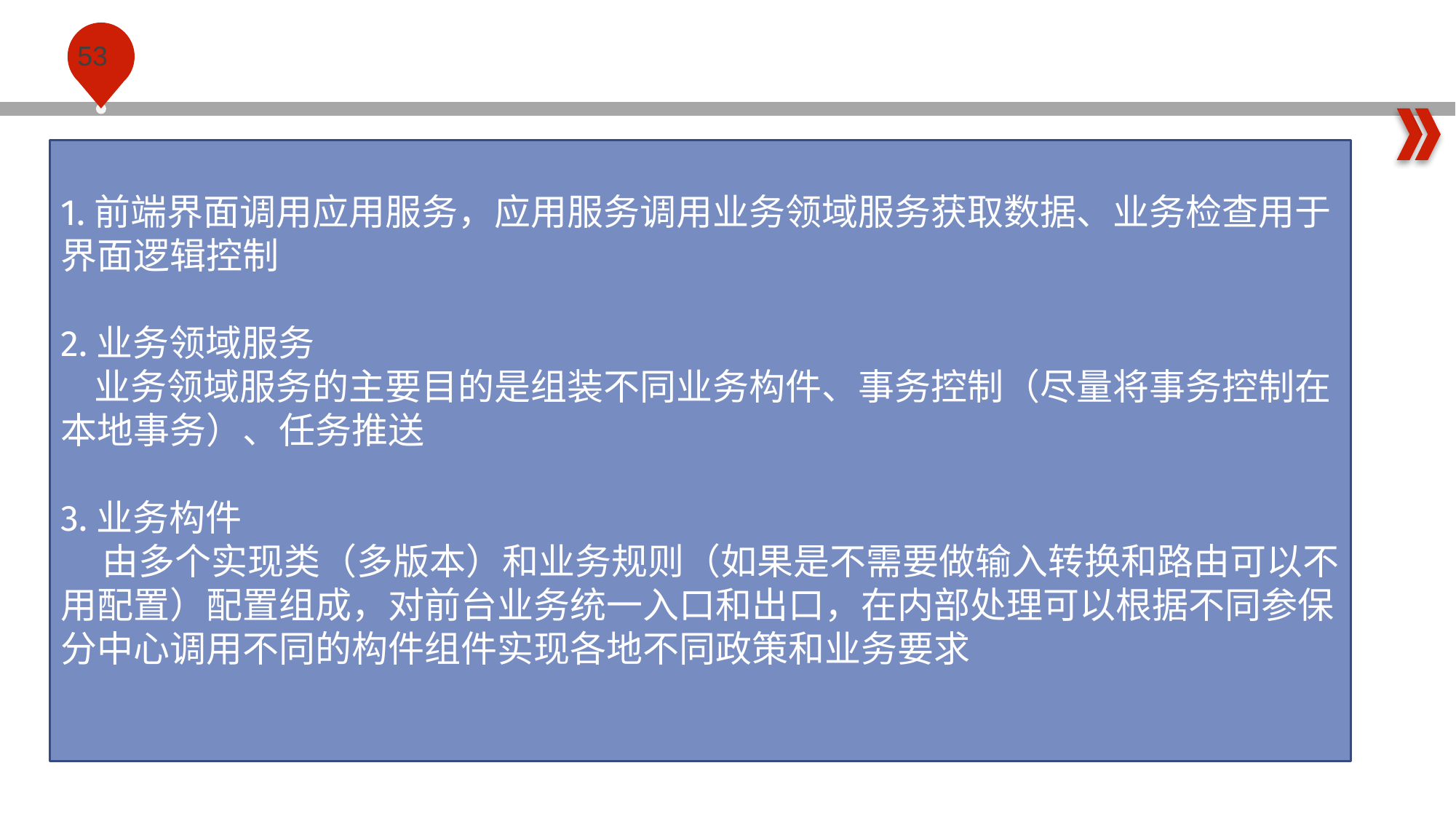

1.前端界面调用应用服务，应用服务调用业务领域服务获取数据、业务检查用于界面逻辑控制

2.业务领域服务
   业务领域服务的主要目的是组装不同业务构件、事务控制（尽量将事务控制在本地事务）、任务推送

3.业务构件
    由多个实现类（多版本）和业务规则（如果是不需要做输入转换和路由可以不用配置）配置组成，对前台业务统一入口和出口，在内部处理可以根据不同参保分中心调用不同的构件组件实现各地不同政策和业务要求